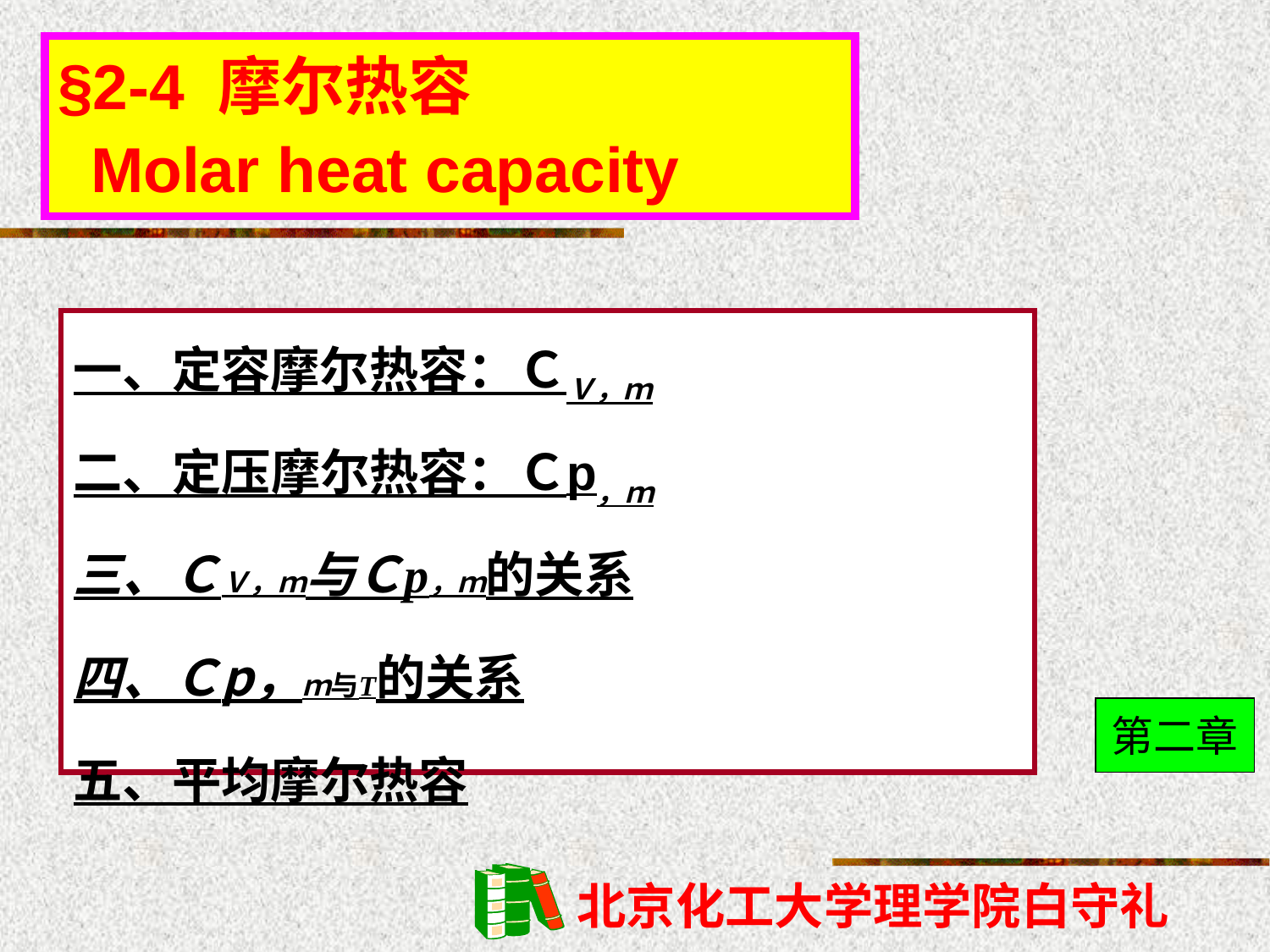

# §2-4 摩尔热容 Molar heat capacity
一、定容摩尔热容：ＣＶ，ｍ
二、定压摩尔热容：Ｃp，ｍ
三、ＣＶ，ｍ与Ｃp，ｍ的关系
四、Ｃp，ｍ与T的关系
五、平均摩尔热容
第二章